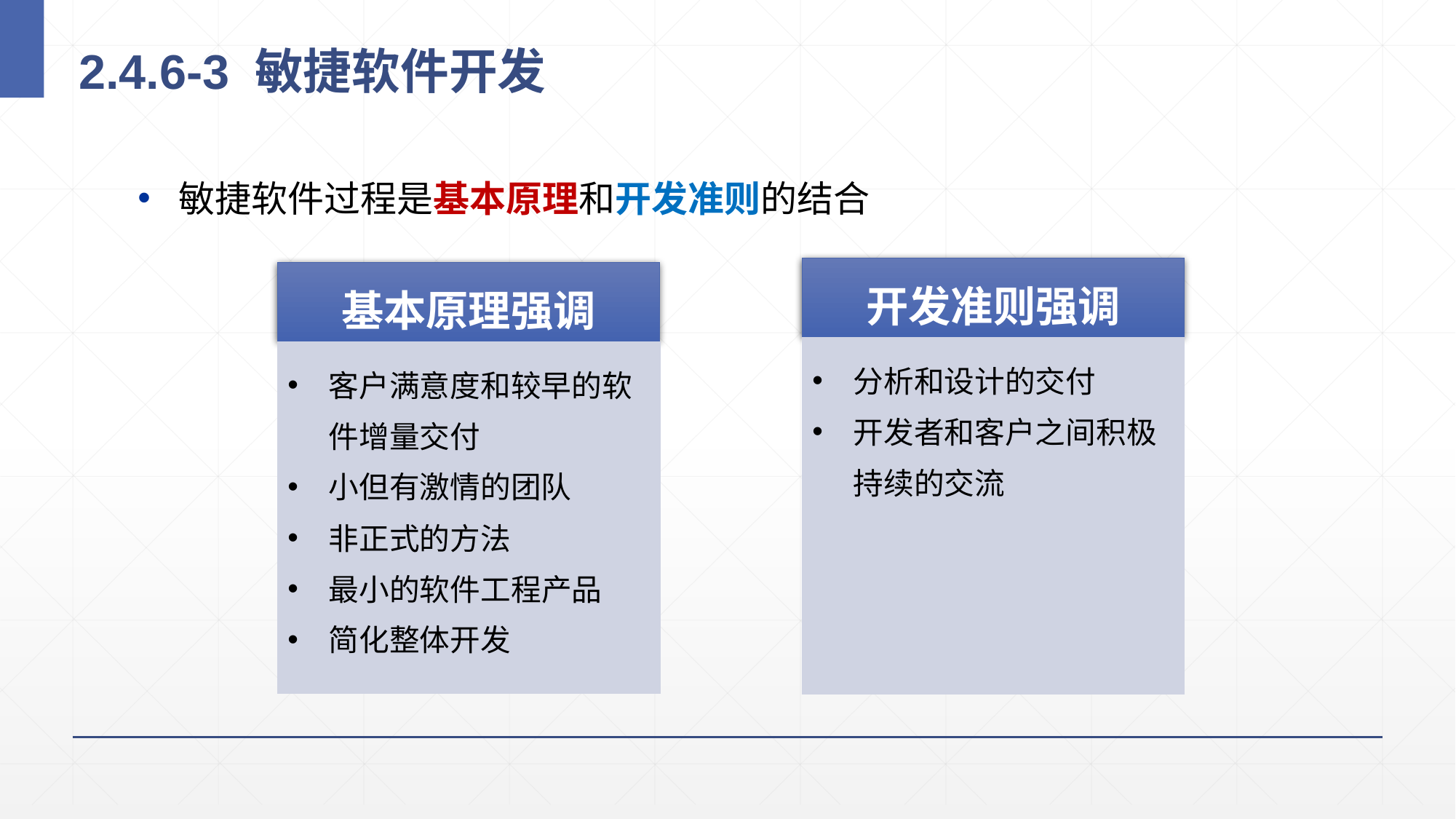

# 2.4.6-3 敏捷软件开发
敏捷软件过程是基本原理和开发准则的结合

开发准则强调
基本原理强调
分析和设计的交付
开发者和客户之间积极持续的交流
客户满意度和较早的软件增量交付
小但有激情的团队
非正式的方法
最小的软件工程产品
简化整体开发